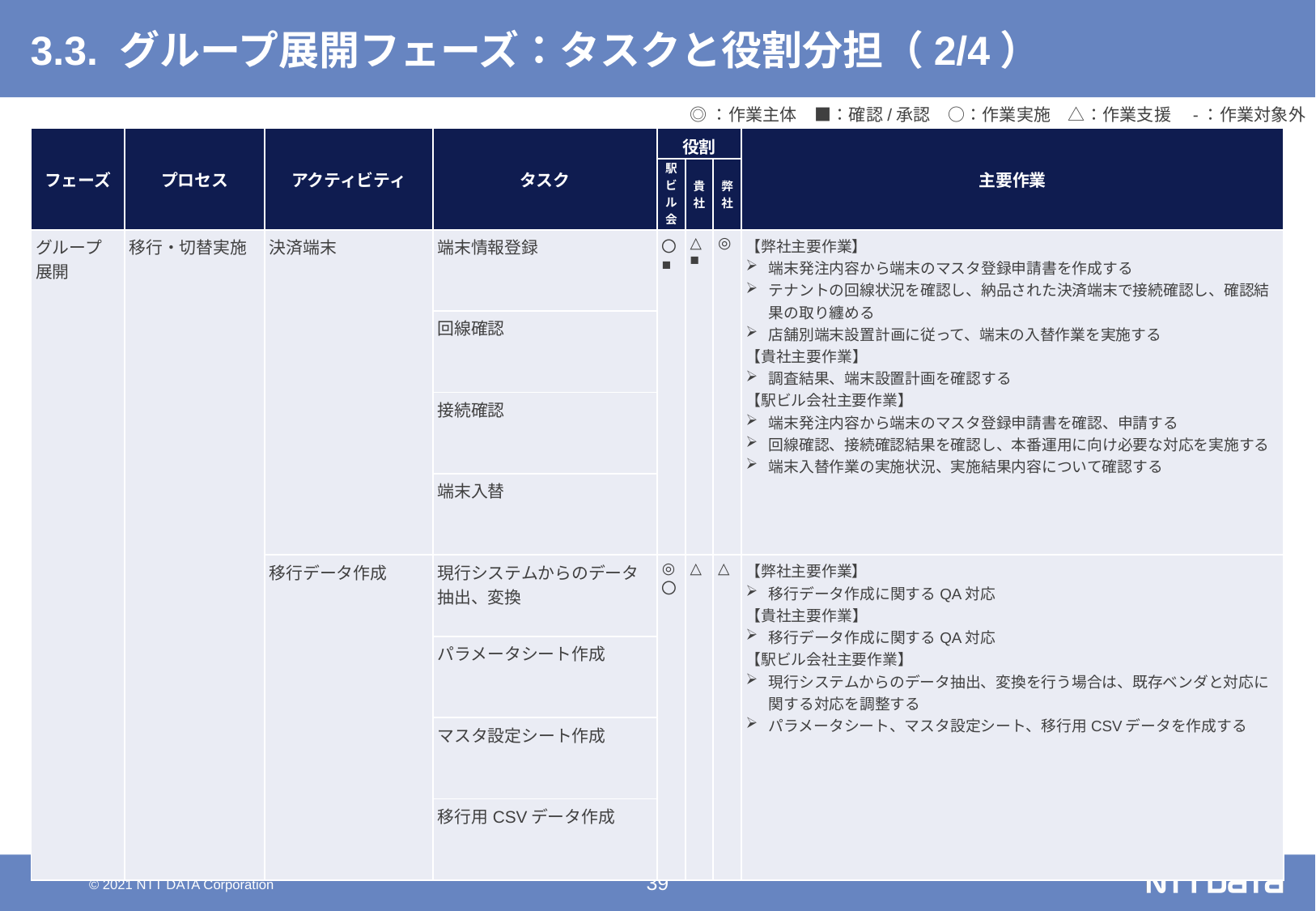

# 3.3. グループ展開フェーズ：タスクと役割分担（2/4）
◎：作業主体　■：確認/承認　○：作業実施　△：作業支援　-：作業対象外
| フェーズ | プロセス | アクティビティ | タスク | 役割 |  |  | 主要作業 |
| --- | --- | --- | --- | --- | --- | --- | --- |
|  |  |  |  | 駅ビル会社 | 貴社 | 弊社 |  |
| グループ 展開 | 移行・切替実施 | 決済端末 | 端末情報登録 | 〇 ■ | △ ■ | ◎ | 【弊社主要作業】 端末発注内容から端末のマスタ登録申請書を作成する テナントの回線状況を確認し、納品された決済端末で接続確認し、確認結果の取り纏める 店舗別端末設置計画に従って、端末の入替作業を実施する 【貴社主要作業】 調査結果、端末設置計画を確認する 【駅ビル会社主要作業】 端末発注内容から端末のマスタ登録申請書を確認、申請する 回線確認、接続確認結果を確認し、本番運用に向け必要な対応を実施する 端末入替作業の実施状況、実施結果内容について確認する |
|  |  |  | 回線確認 |  |  |  |  |
|  |  |  | 接続確認 |  |  |  |  |
|  |  |  | 端末入替 |  |  |  |  |
|  |  | 移行データ作成 | 現行システムからのデータ抽出、変換 | ◎ 〇 | △ | △ | 【弊社主要作業】 移行データ作成に関するQA対応 【貴社主要作業】 移行データ作成に関するQA対応 【駅ビル会社主要作業】 現行システムからのデータ抽出、変換を行う場合は、既存ベンダと対応に関する対応を調整する パラメータシート、マスタ設定シート、移行用CSVデータを作成する |
|  |  |  | パラメータシート作成 |  |  |  |  |
|  |  |  | マスタ設定シート作成 |  |  |  |  |
|  |  |  | 移行用CSVデータ作成 |  |  |  |  |